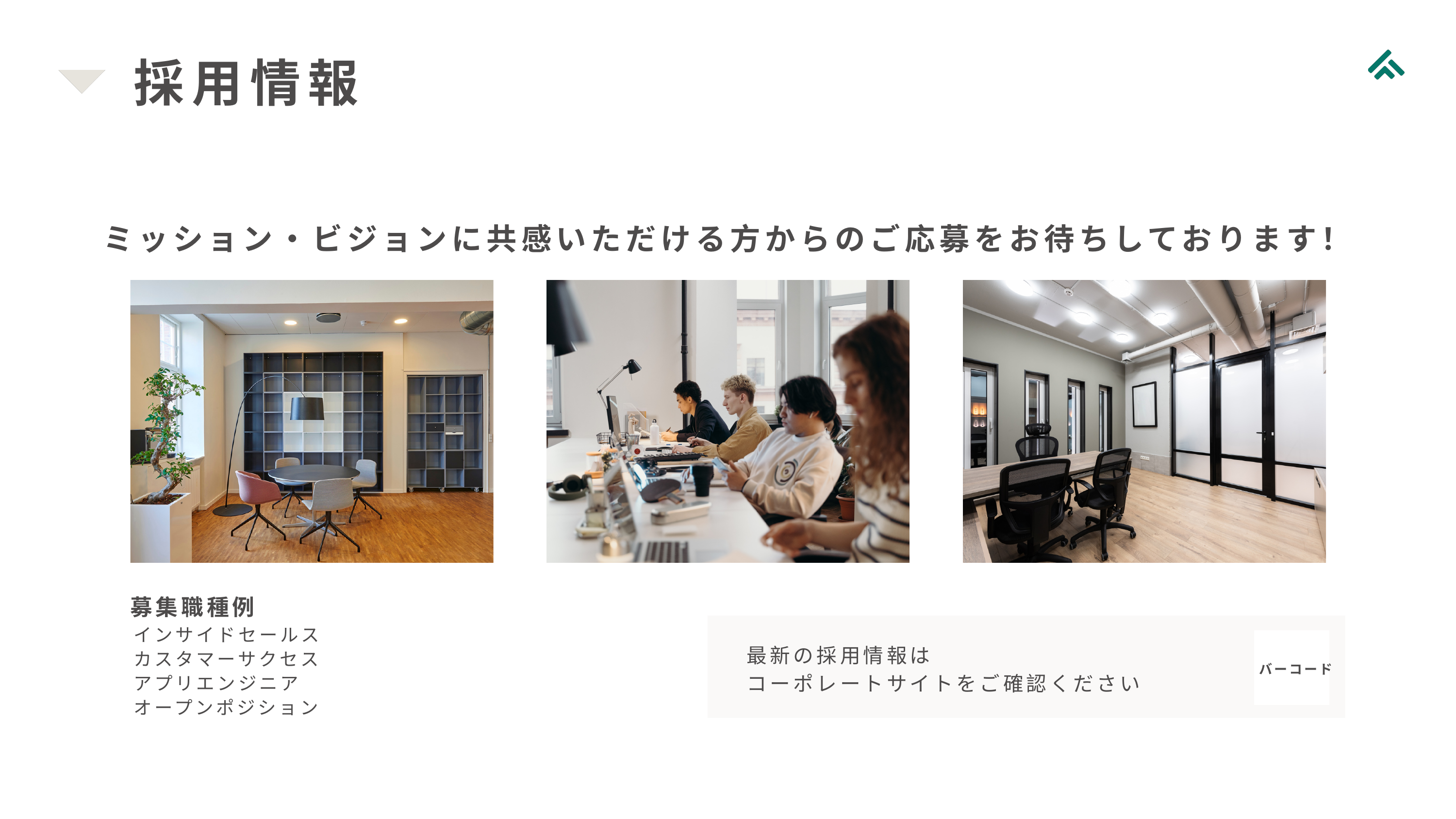

採用情報

ミッション・ビジョンに共感いただける方からのご応募をお待ちしております！

募集職種例

インサイドセールス

最新の採用情報は
コーポレートサイトをご確認ください
カスタマーサクセス
バーコード
アプリエンジニア
オープンポジション